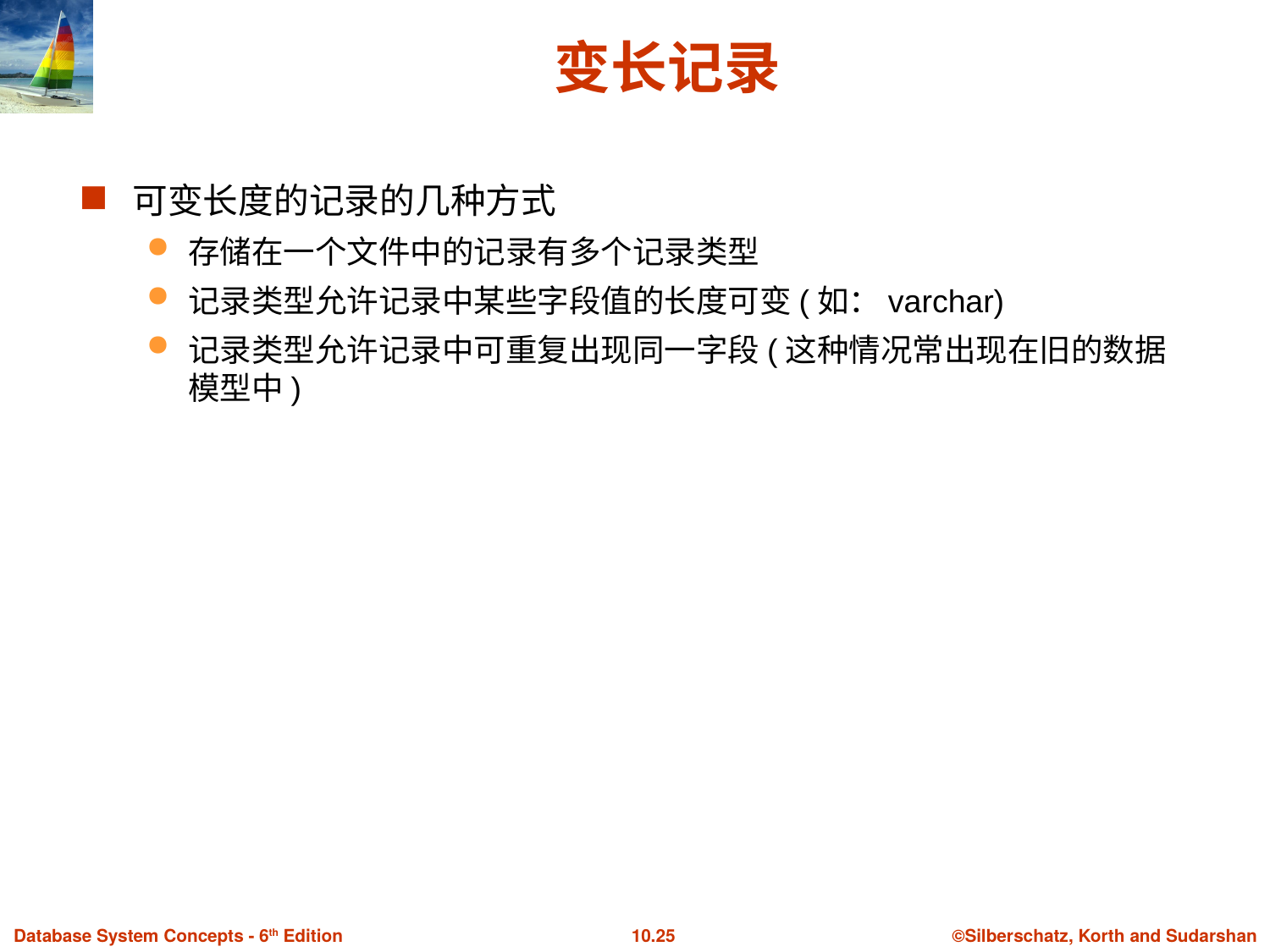

# 变长记录
可变长度的记录的几种方式
存储在一个文件中的记录有多个记录类型
记录类型允许记录中某些字段值的长度可变(如：varchar)
记录类型允许记录中可重复出现同一字段(这种情况常出现在旧的数据模型中)